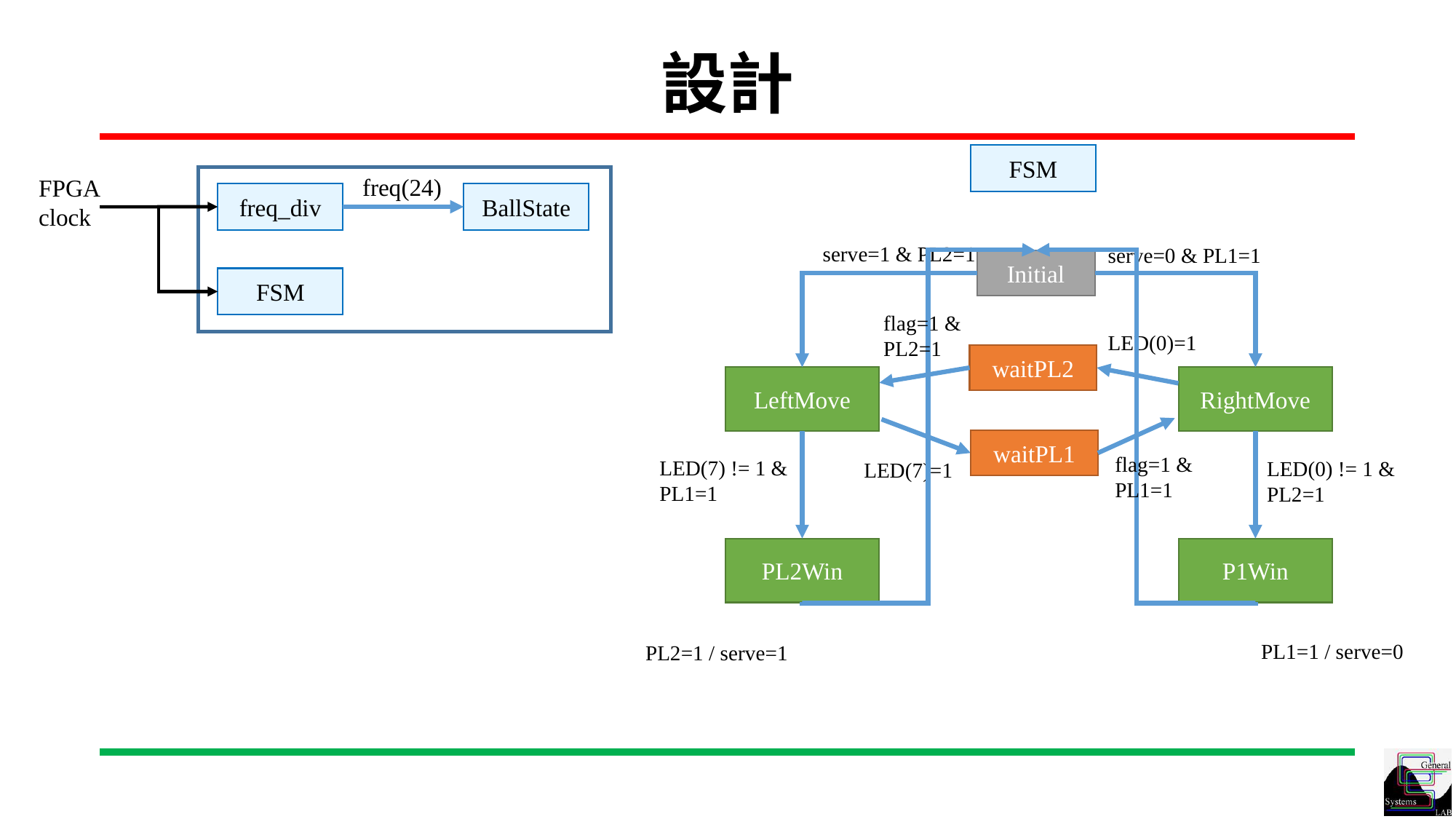

# 設計
FSM
freq(24)
FPGA
clock

freq_div
BallState
serve=1 & PL2=1
serve=0 & PL1=1
Initial
FSM
flag=1 & PL2=1
LED(0)=1
waitPL2
RightMove
LeftMove
waitPL1
flag=1 & PL1=1
LED(7) != 1 &
PL1=1
LED(0) != 1 &
PL2=1
LED(7)=1
PL2Win
P1Win
PL1=1 / serve=0
PL2=1 / serve=1